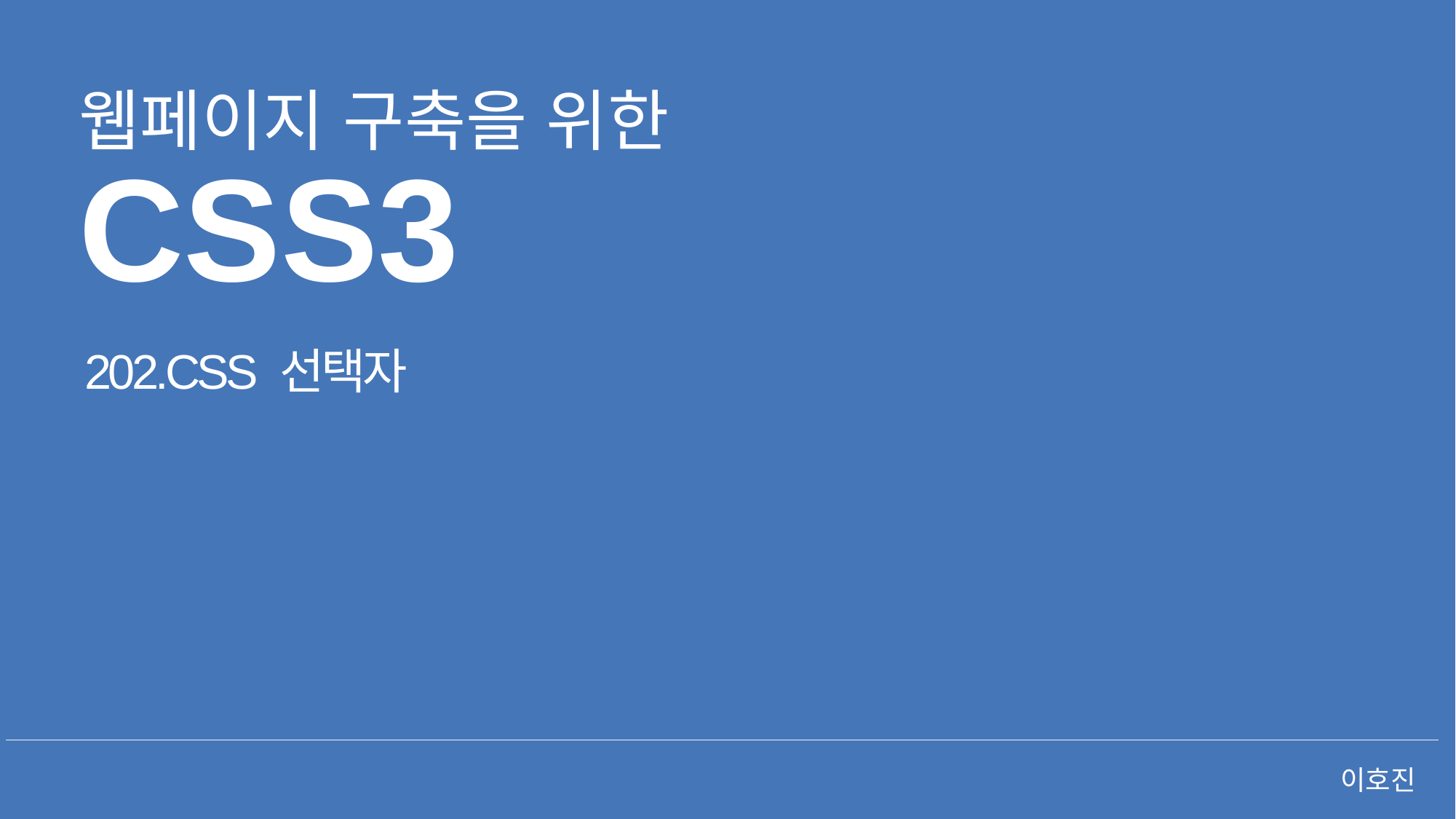

웹페이지 구축을 위한
CSS3
202.CSS 선택자
이호진